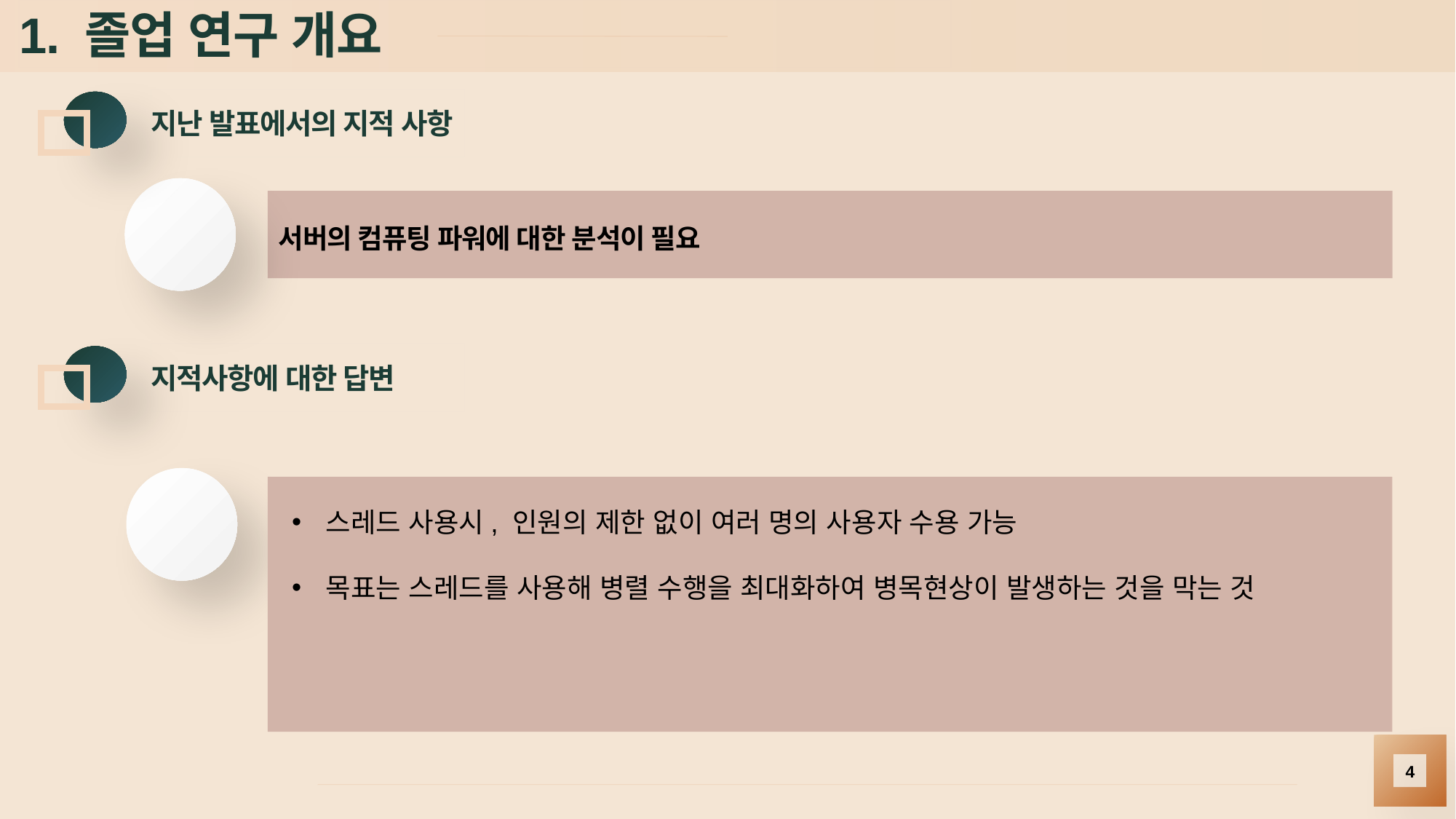

# 1. 졸업 연구 개요
지난 발표에서의 지적 사항

서버의 컴퓨팅 파워에 대한 분석이 필요
지적사항에 대한 답변

스레드 사용시, 인원의 제한 없이 여러 명의 사용자 수용 가능

목표는 스레드를 사용해 병렬 수행을 최대화하여 병목현상이 발생하는 것을 막는 것
4